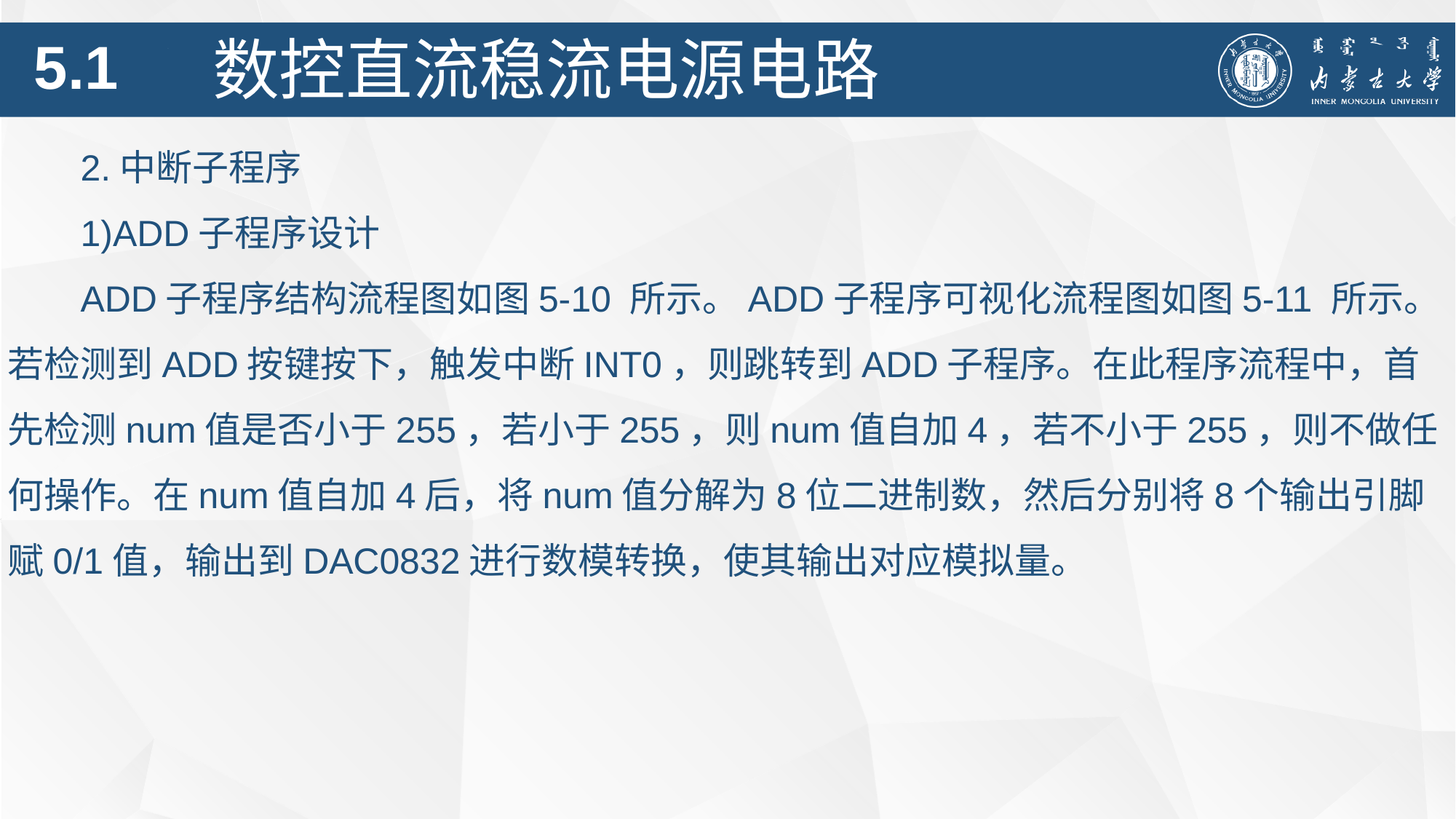

5.1
数控直流稳流电源电路

2.中断子程序
1)ADD子程序设计
ADD子程序结构流程图如图5-10 所示。ADD子程序可视化流程图如图5-11 所示。若检测到ADD按键按下，触发中断INT0，则跳转到ADD子程序。在此程序流程中，首先检测num值是否小于255，若小于255，则num值自加4，若不小于255，则不做任何操作。在num值自加4后，将num值分解为8位二进制数，然后分别将8个输出引脚赋0/1值，输出到DAC0832进行数模转换，使其输出对应模拟量。